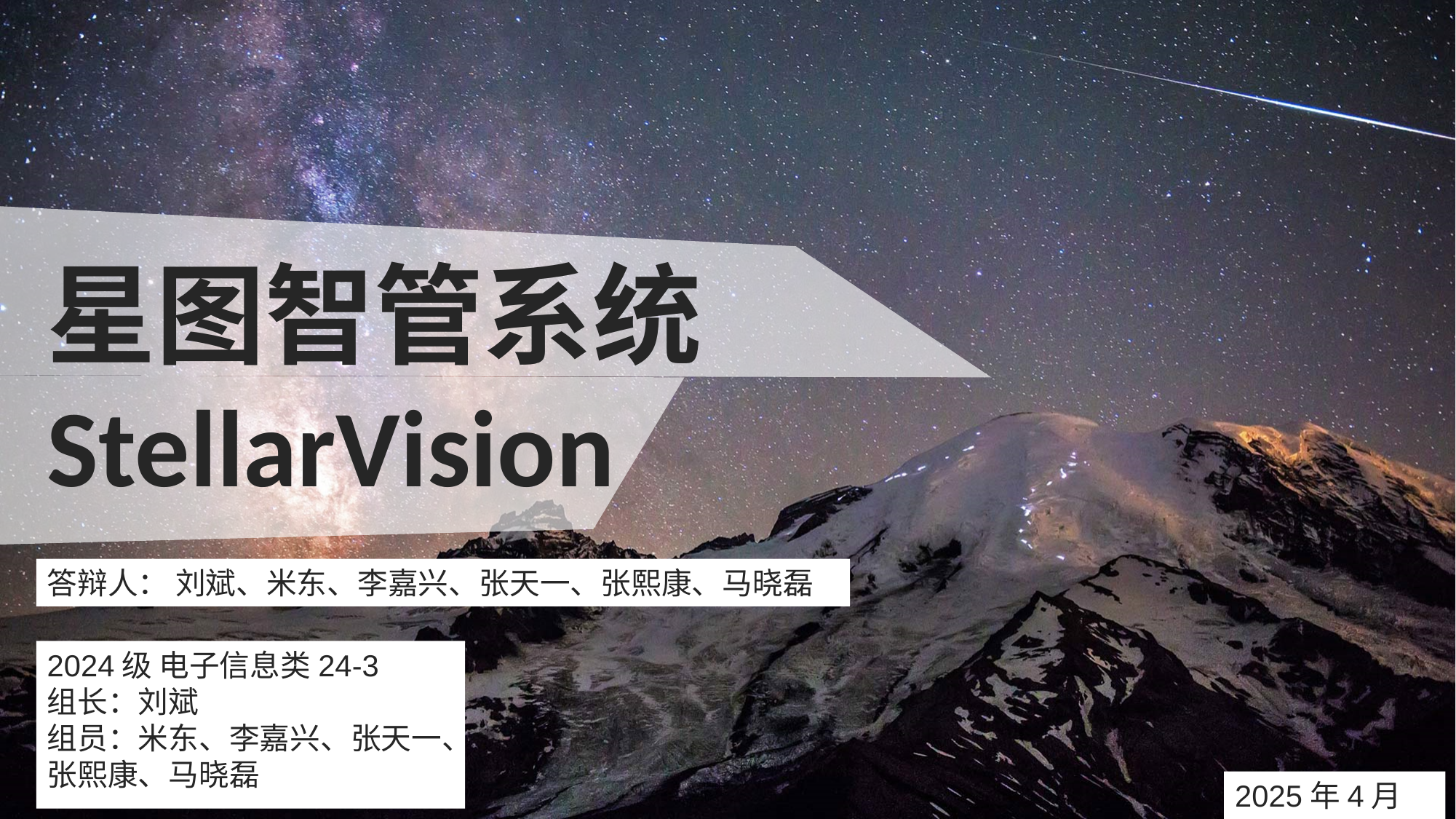

星图智管系统StellarVision
答辩人： 刘斌、米东、李嘉兴、张天一、张熙康、马晓磊
2024级 电子信息类24-3
组长：刘斌
组员：米东、李嘉兴、张天一、
张熙康、马晓磊
2025年4月27日